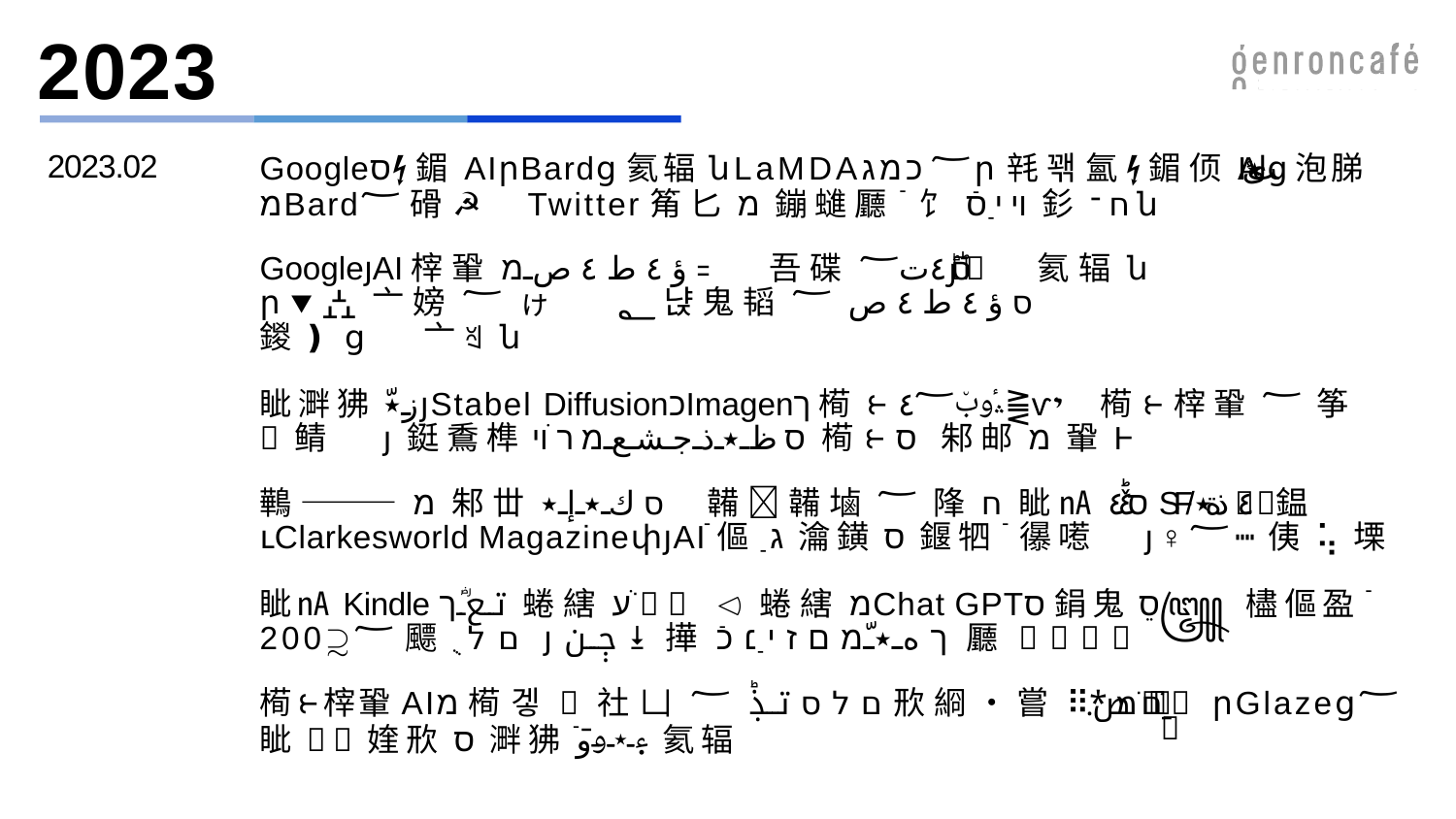

# 2023

2023.02
Googleס⚡鎇AIրBardց氦辐նLaMDA؅׵כמ׊גր㲔꽦氳⚡鎇㑔AIئ٭لتց泡䏲מBard؅磆☭׌׾Twitter䇶⼔מ鏰䗯㕔ֿ⻠ױ׿יַ׾סֿ釤ח־׾ն
GoogleյAI榟䡗ؤ٤ط٤صמ꞊׌׾吾碟ס؝ؕر٤ت؅ 氦辐ն ր⯆⛼亠嫎؅ゖ؂׍냕⿁韬סؤ٤ط٤ص؅鍐❫ց׌׾亠ꄠն
眦溿狒ز٭ّյStabel DiffusionכImagenך槆⥼؞ٔوب٘٤؅⪌ⱱ׊י槆⥼榟䡗؅筝׽鲭׊յ鋌穒榫סظ٭ذجشعמרׂױ׿׾槆⥼ס 邾邮מ䡗Ⱶ
鷨⸻מ邾丗סكٖ٭إ٭韛⹨韛塷؅䧏ח眦㎁ס؛٤ٚؕ٤SF/نؒ٤ذة٭鎾 ւClarkesworld MagazineփյAIֿ傴ַג㵸鐄ס䤷牭ֿ忁㘃׊յ⹨♀؅┉侇⢥塛
眦㎁Kindle تعؓך蜷縖׵׊ׂע⪦蜷縖מChat GPTס鋗鬼סֵ׾꧅ 㯸傴盈ֿ 200⫈؅飃ֻ׾םלյجٜن⭳撶ךه٭ّמםזיַ׾׆כֿ㕔׋׼׿׾
槆⥼榟䡗AIמ槆겧׷社凵םלסتذٜؕ؅㰢綗•嘗⠿׈׿םַ׻ֹמ׌׾ص٭ٜ րGlazeց؅眦ب؜إ㛻㰢ס溿狒ءٜ٭وֿ氦辐